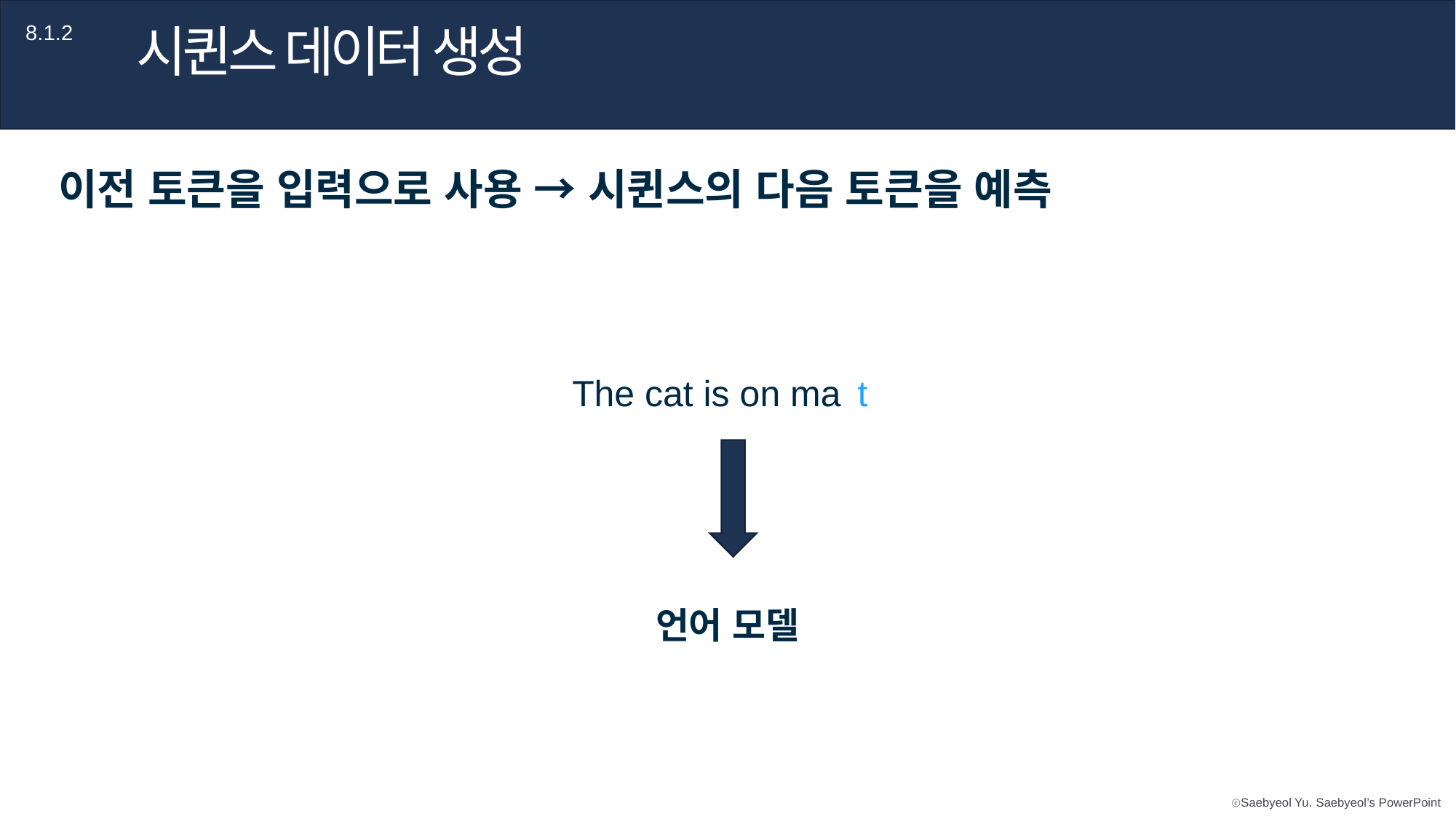

시퀸스 데이터 생성
8.1.2

이전 토큰을 입력으로 사용 → 시퀸스의 다음 토큰을 예측
t
The cat is on ma

언어 모델